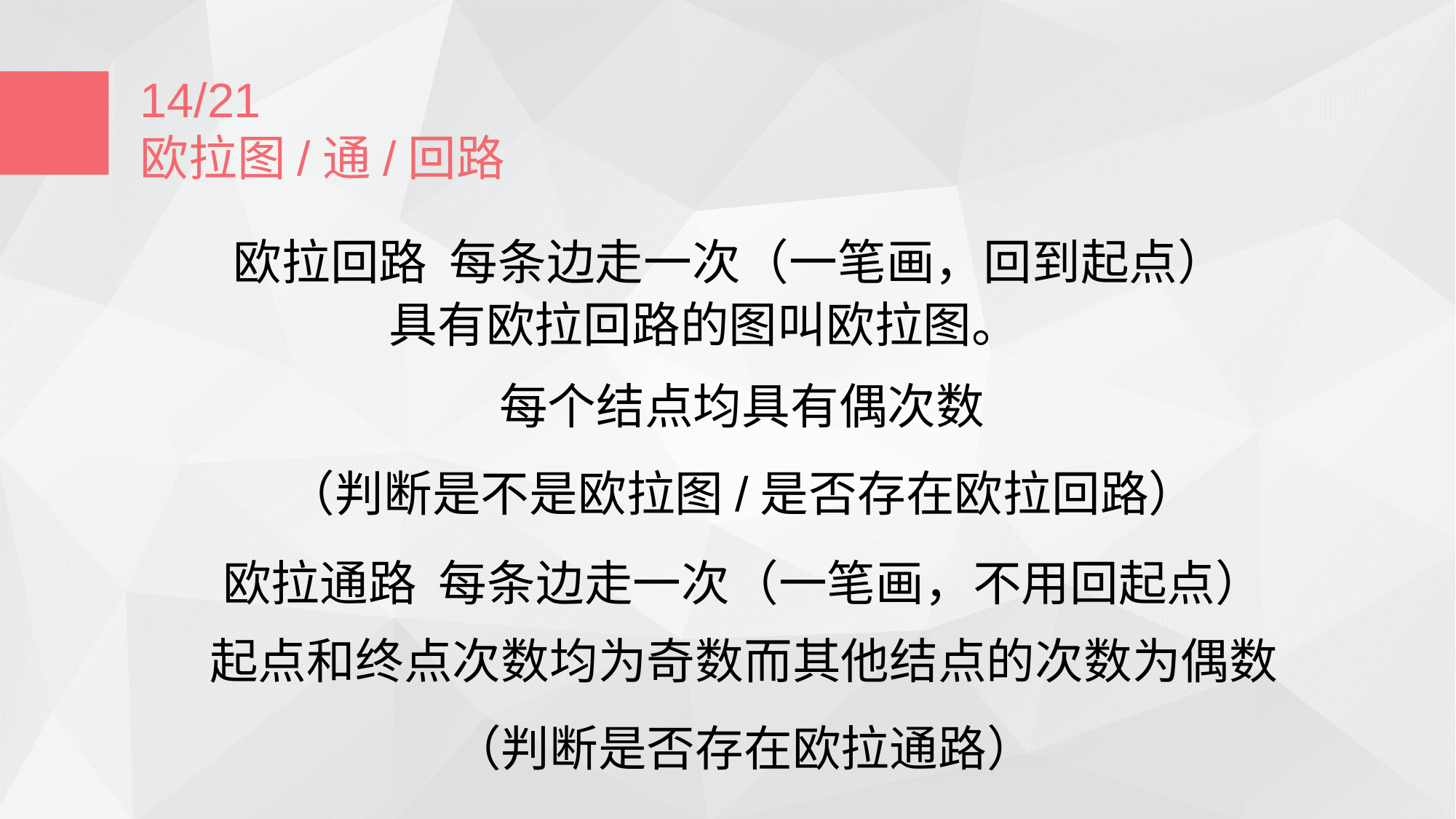

14/21
欧拉图/通/回路

欧拉回路  每条边走一次（一笔画，回到起点）
具有欧拉回路的图叫欧拉图。
每个结点均具有偶次数
（判断是不是欧拉图/是否存在欧拉回路）
欧拉通路  每条边走一次（一笔画，不用回起点）
起点和终点次数均为奇数而其他结点的次数为偶数（判断是否存在欧拉通路）